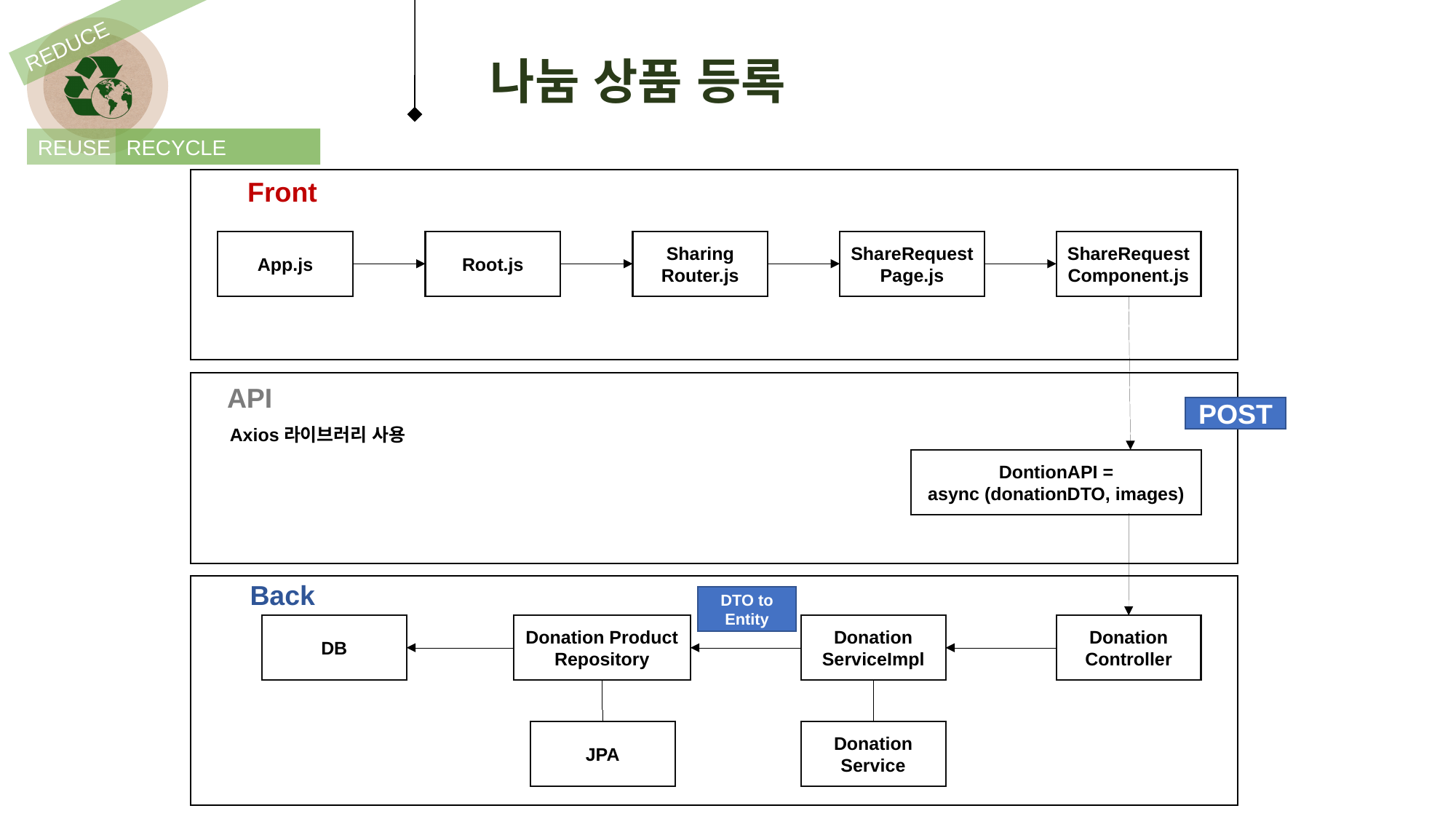

REDUCE

나눔 상품 등록

REUSE
RECYCLE
Front

App.js
Root.js
Sharing
Router.js
ShareRequestPage.js
ShareRequestComponent.js
POST
Axios라이브러리 사용
DontionAPI =
async (donationDTO, images)
DTO to Entity
DB
Donation Product
Repository
Donation
ServiceImpl
Donation
Controller
JPA
Donation
Service
API
Back